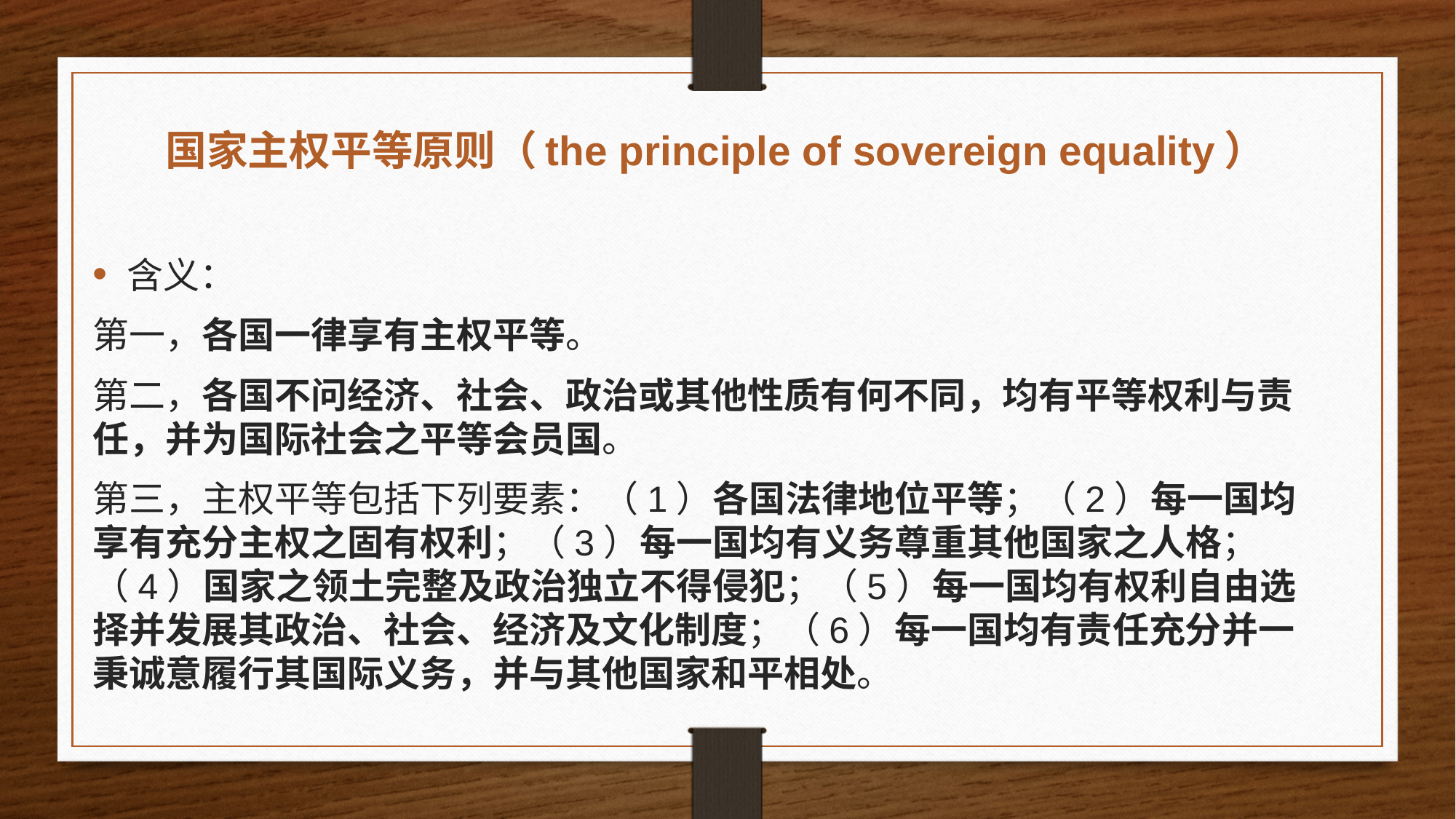

# 国家主权平等原则（the principle of sovereign equality）
含义：
第一，各国一律享有主权平等。
第二，各国不问经济、社会、政治或其他性质有何不同，均有平等权利与责任，并为国际社会之平等会员国。
第三，主权平等包括下列要素：（1）各国法律地位平等；（2）每一国均享有充分主权之固有权利；（3）每一国均有义务尊重其他国家之人格；（4）国家之领土完整及政治独立不得侵犯；（5）每一国均有权利自由选择并发展其政治、社会、经济及文化制度；（6）每一国均有责任充分并一秉诚意履行其国际义务，并与其他国家和平相处。